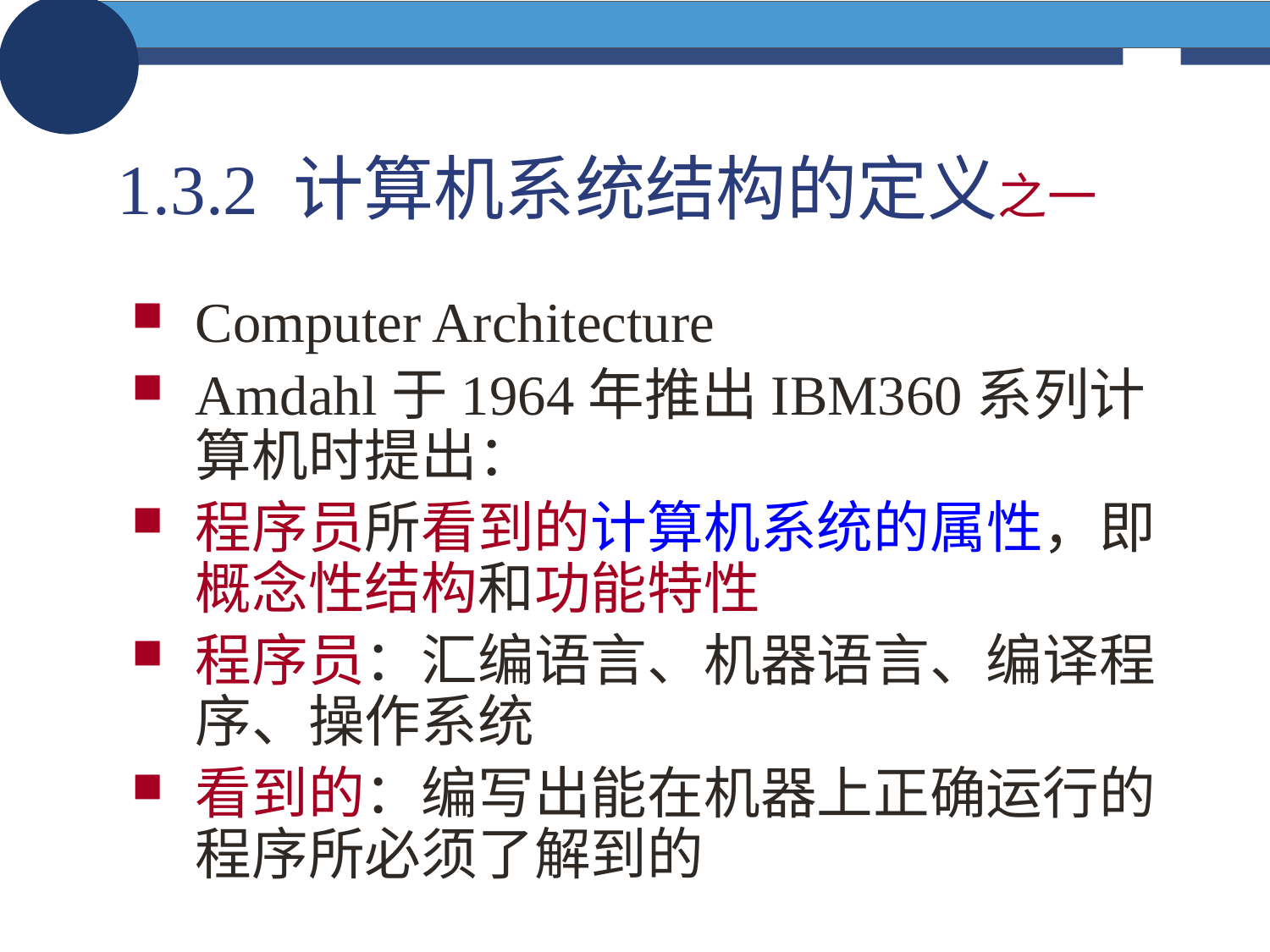

# 1.3.2 计算机系统结构的定义之一
Computer Architecture
Amdahl于1964年推出IBM360系列计算机时提出：
程序员所看到的计算机系统的属性，即概念性结构和功能特性
程序员：汇编语言、机器语言、编译程序、操作系统
看到的：编写出能在机器上正确运行的程序所必须了解到的